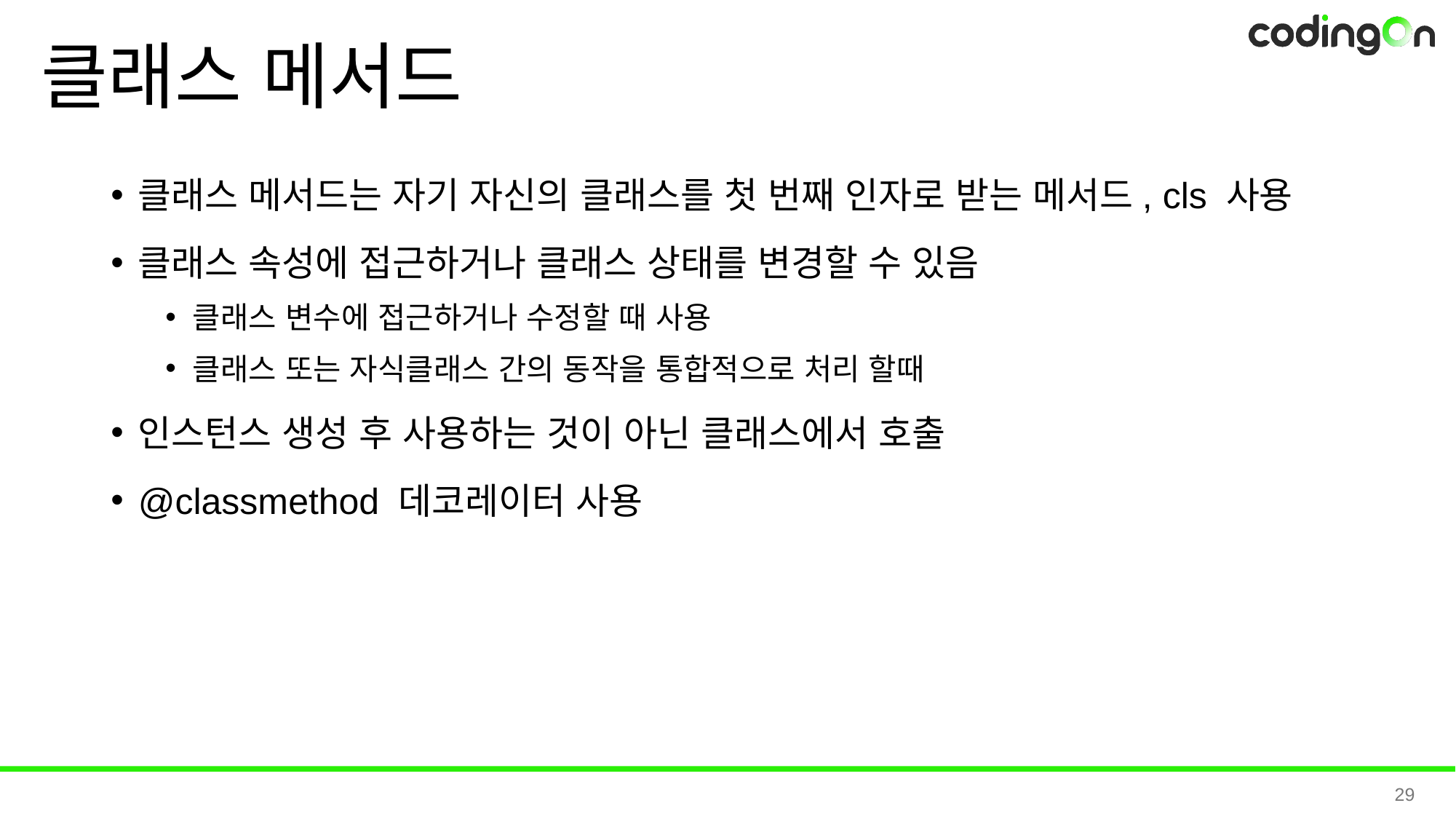

# 클래스 메서드
클래스 메서드는 자기 자신의 클래스를 첫 번째 인자로 받는 메서드, cls 사용
클래스 속성에 접근하거나 클래스 상태를 변경할 수 있음
클래스 변수에 접근하거나 수정할 때 사용
클래스 또는 자식클래스 간의 동작을 통합적으로 처리 할때
인스턴스 생성 후 사용하는 것이 아닌 클래스에서 호출
@classmethod 데코레이터 사용
29